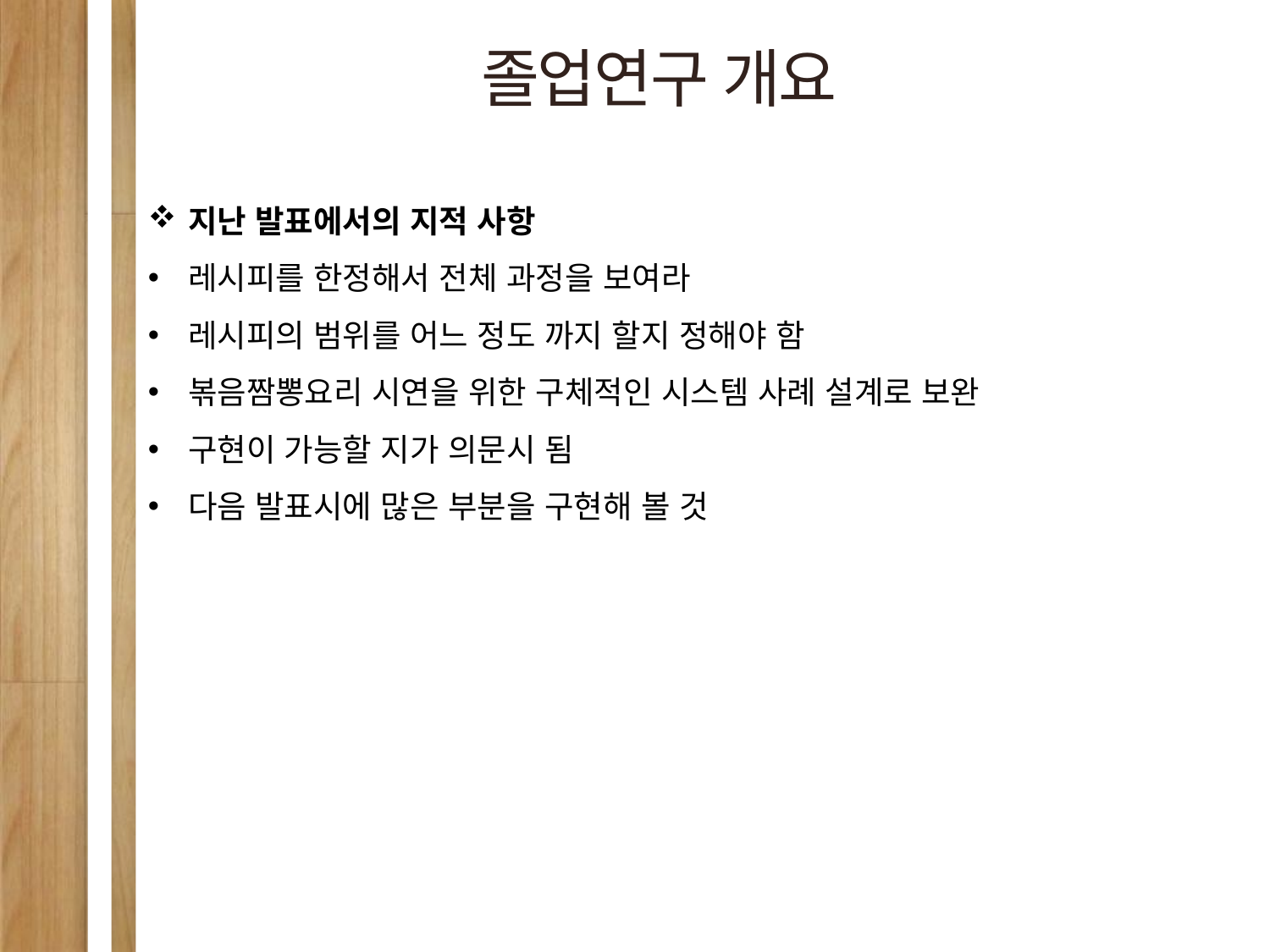

졸업연구 개요
지난 발표에서의 지적 사항
레시피를 한정해서 전체 과정을 보여라
레시피의 범위를 어느 정도 까지 할지 정해야 함
볶음짬뽕요리 시연을 위한 구체적인 시스템 사례 설계로 보완
구현이 가능할 지가 의문시 됨
다음 발표시에 많은 부분을 구현해 볼 것